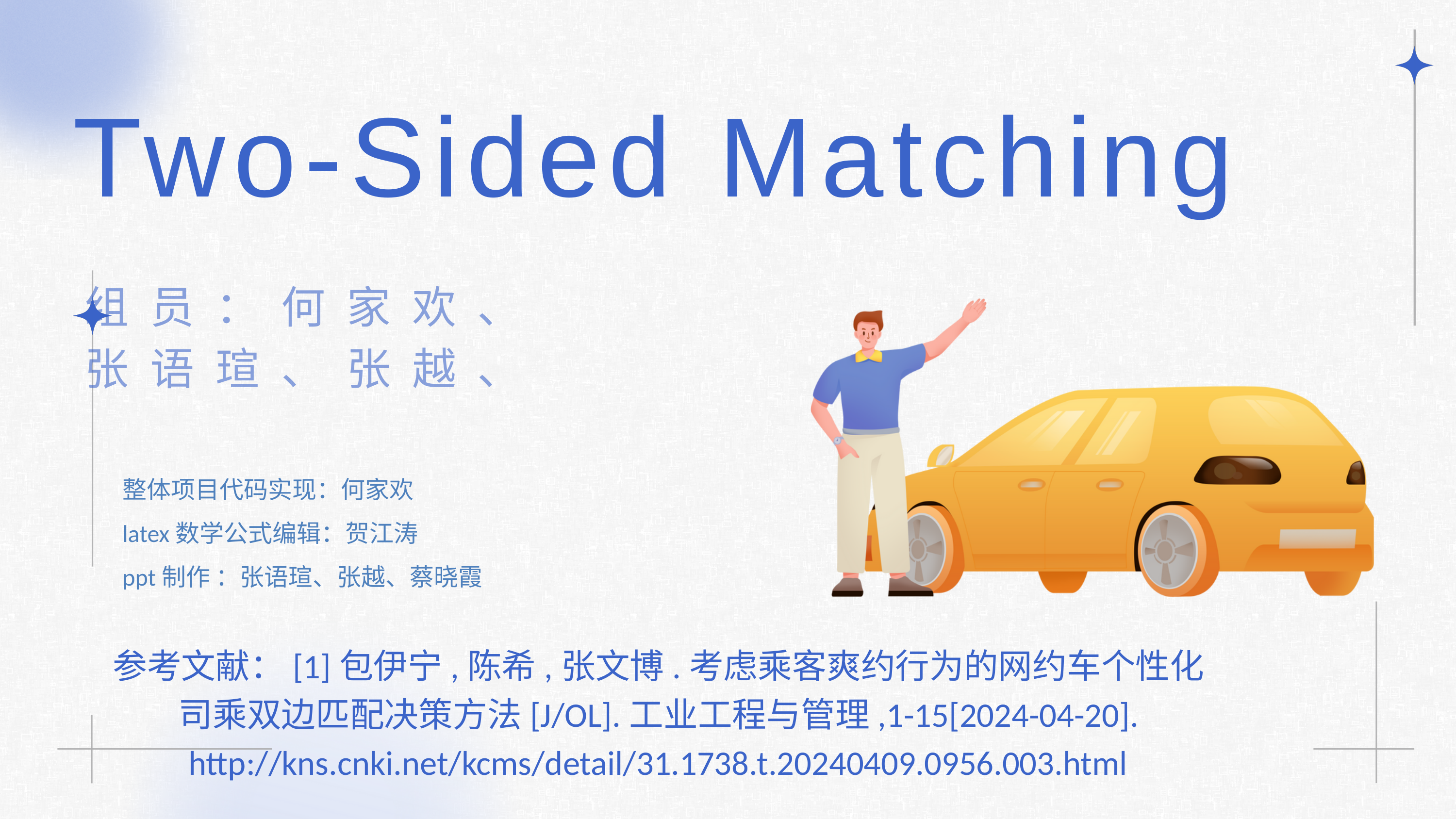

Two-Sided Matching

组员：何家欢、贺江涛、
张语瑄、张越、蔡晓霞

整体项目代码实现：何家欢
latex数学公式编辑：贺江涛
ppt制作 ：张语瑄、张越、蔡晓霞

参考文献：[1]包伊宁,陈希,张文博.考虑乘客爽约行为的网约车个性化司乘双边匹配决策方法[J/OL].工业工程与管理,1-15[2024-04-20].
http://kns.cnki.net/kcms/detail/31.1738.t.20240409.0956.003.html